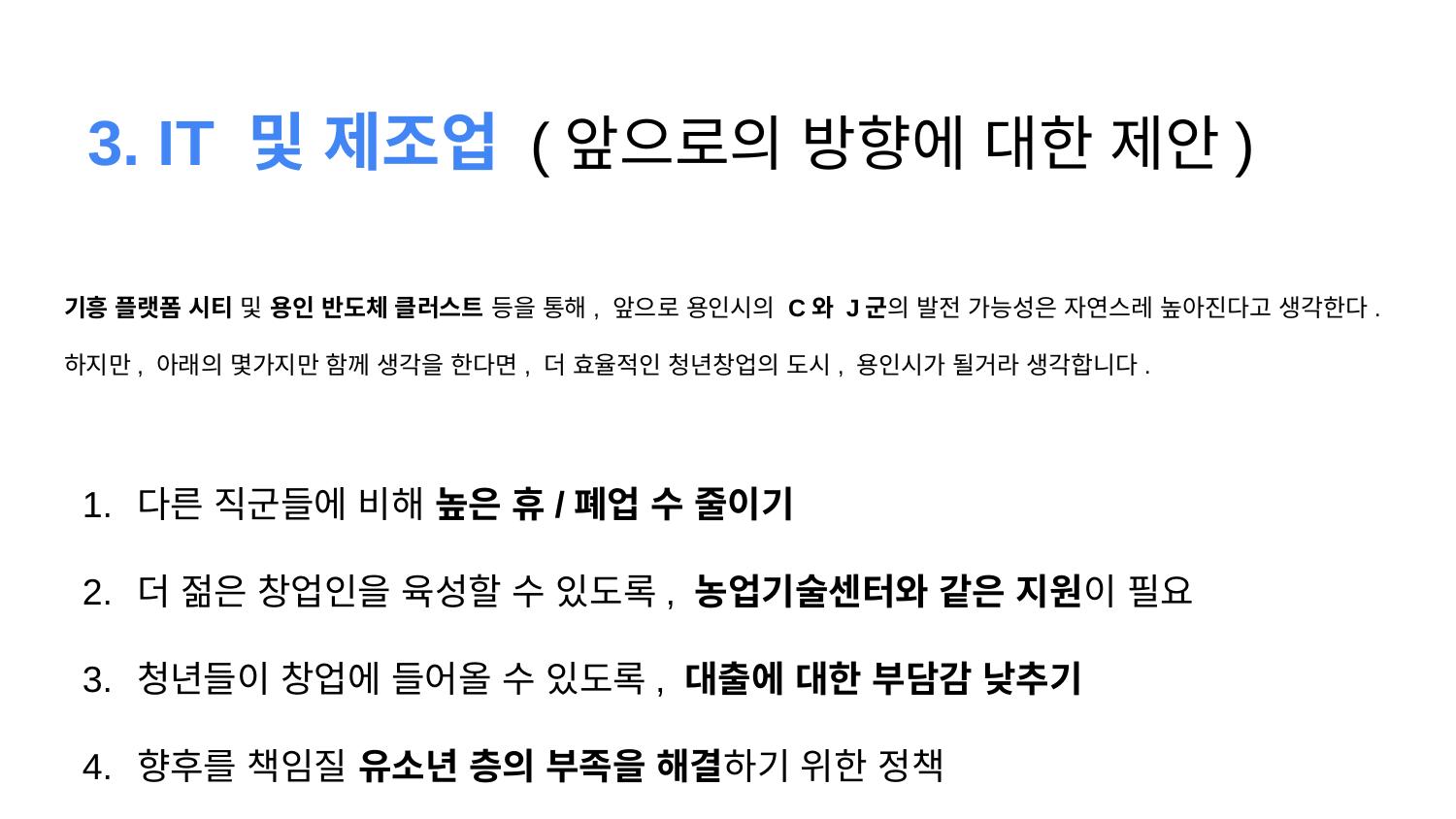

# 3. IT 및 제조업 (앞으로의 방향에 대한 제안)
기흥 플랫폼 시티 및 용인 반도체 클러스트 등을 통해, 앞으로 용인시의 C와 J군의 발전 가능성은 자연스레 높아진다고 생각한다. 하지만, 아래의 몇가지만 함께 생각을 한다면, 더 효율적인 청년창업의 도시, 용인시가 될거라 생각합니다.

다른 직군들에 비해 높은 휴/폐업 수 줄이기
더 젊은 창업인을 육성할 수 있도록, 농업기술센터와 같은 지원이 필요
청년들이 창업에 들어올 수 있도록, 대출에 대한 부담감 낮추기
향후를 책임질 유소년 층의 부족을 해결하기 위한 정책